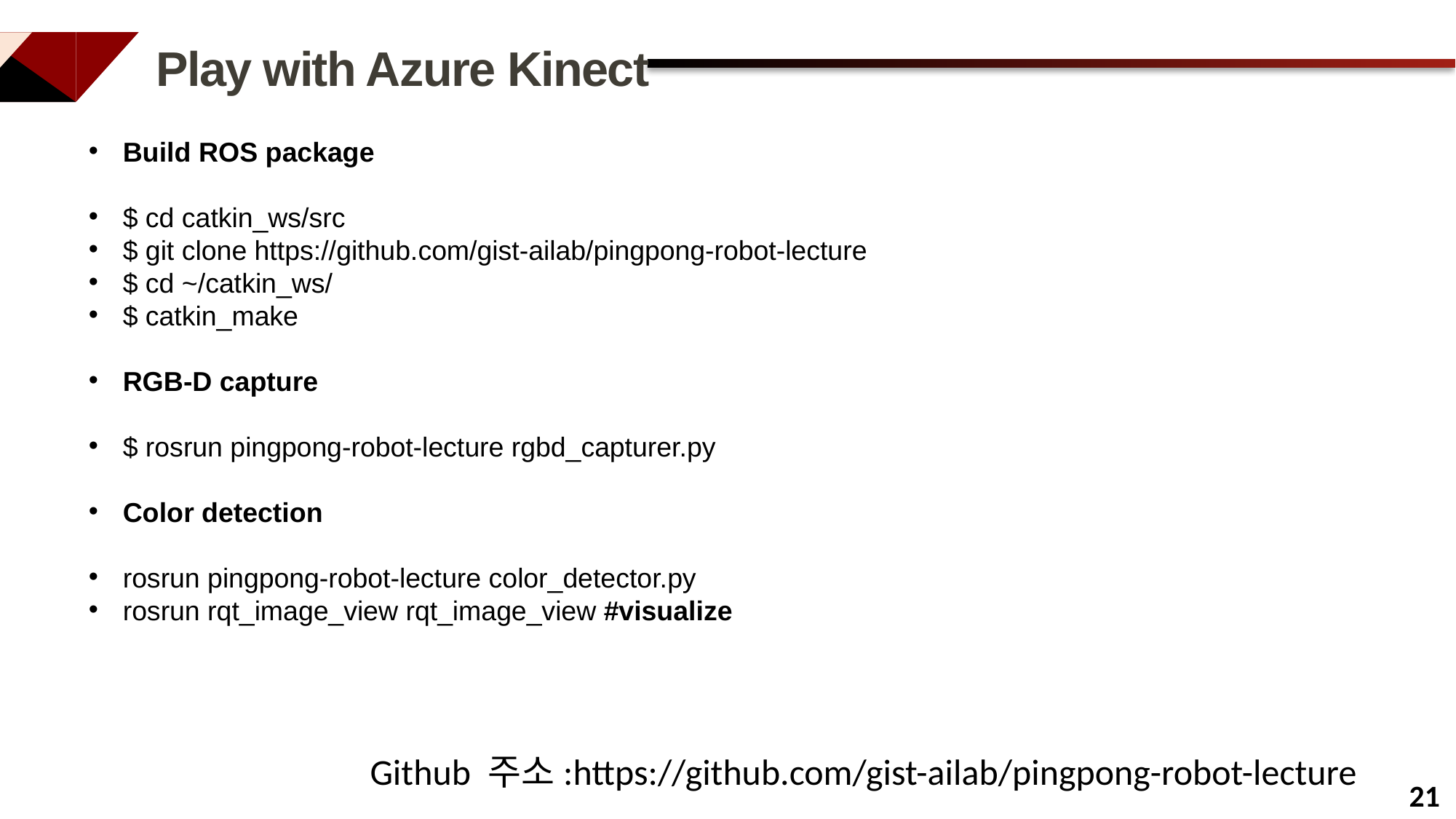

Play with Azure Kinect

Build ROS package

$ cd catkin_ws/src
$ git clone https://github.com/gist-ailab/pingpong-robot-lecture
$ cd ~/catkin_ws/
$ catkin_make

RGB-D capture

$ rosrun pingpong-robot-lecture rgbd_capturer.py

Color detection

rosrun pingpong-robot-lecture color_detector.py
rosrun rqt_image_view rqt_image_view #visualize

Github 주소:https://github.com/gist-ailab/pingpong-robot-lecture
21